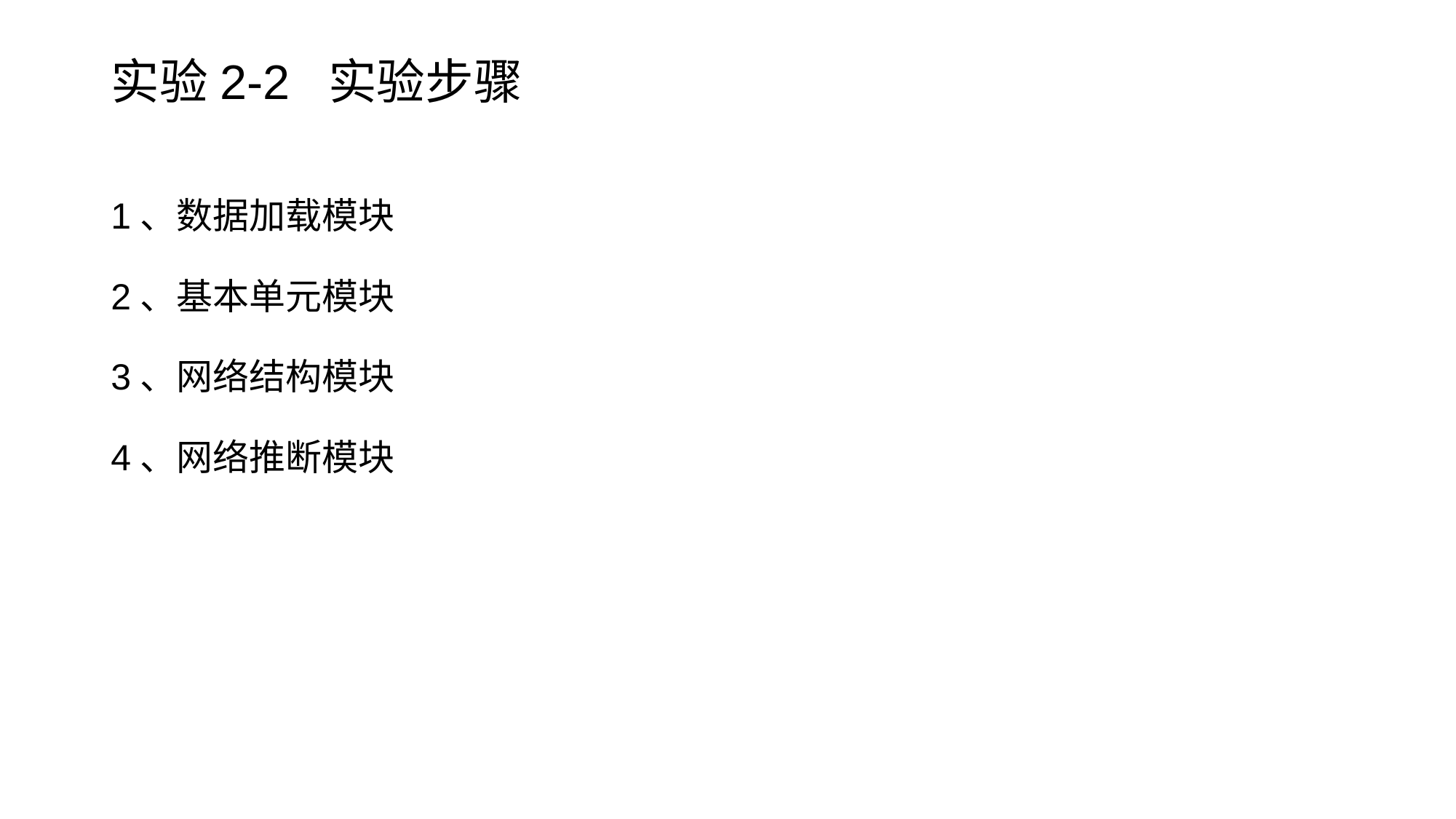

# 实验2-2  实验步骤
1、数据加载模块
2、基本单元模块
3、网络结构模块
4、网络推断模块